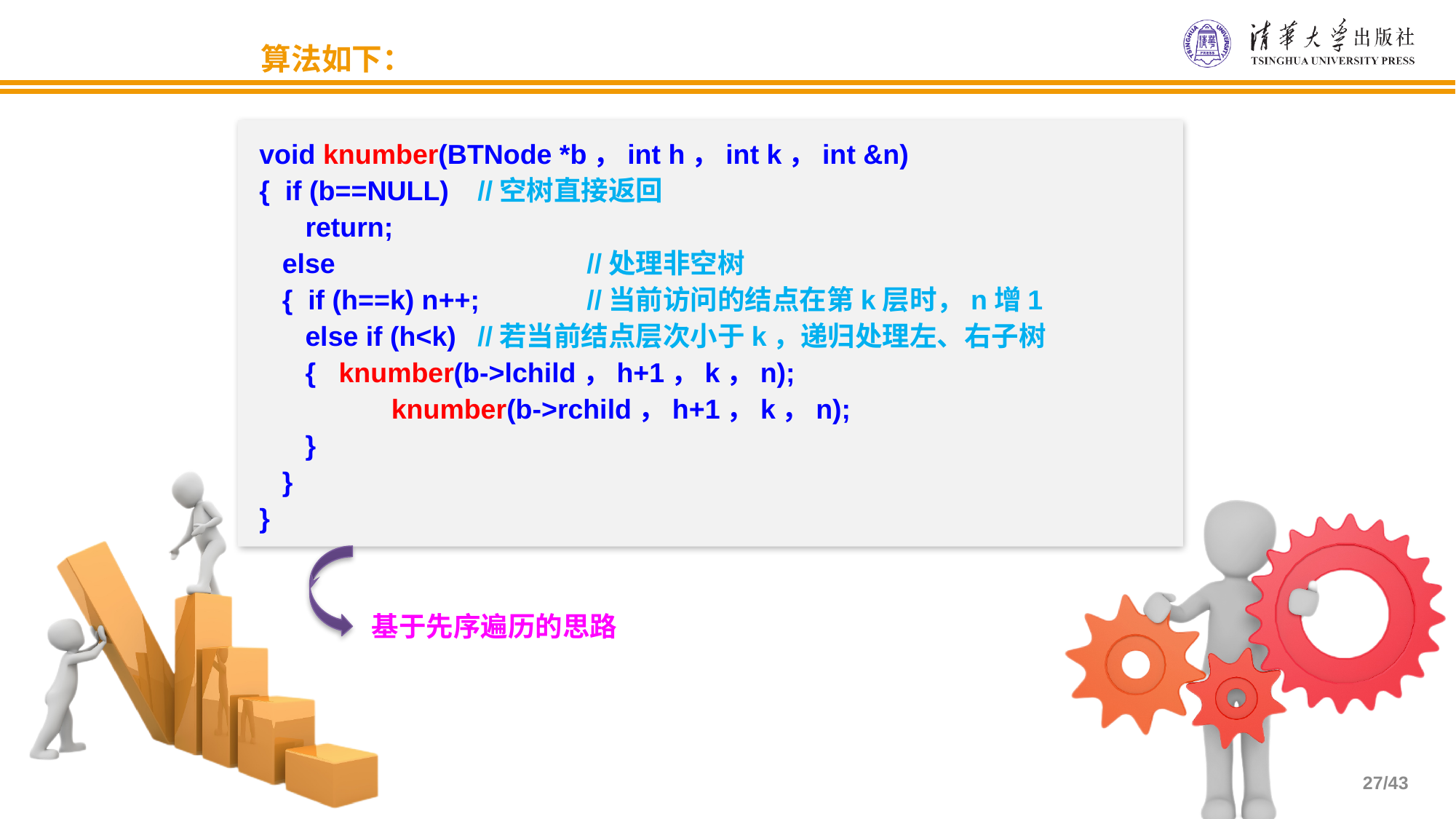

算法如下：
void knumber(BTNode *b，int h，int k，int &n)
{  if (b==NULL)	//空树直接返回
      return;
   else			//处理非空树
   {  if (h==k) n++;	//当前访问的结点在第k层时，n增1
      else if (h<k)	//若当前结点层次小于k，递归处理左、右子树
      {   knumber(b->lchild，h+1，k，n);
	   knumber(b->rchild，h+1，k，n);
      }
   }
}

基于先序遍历的思路
27/43